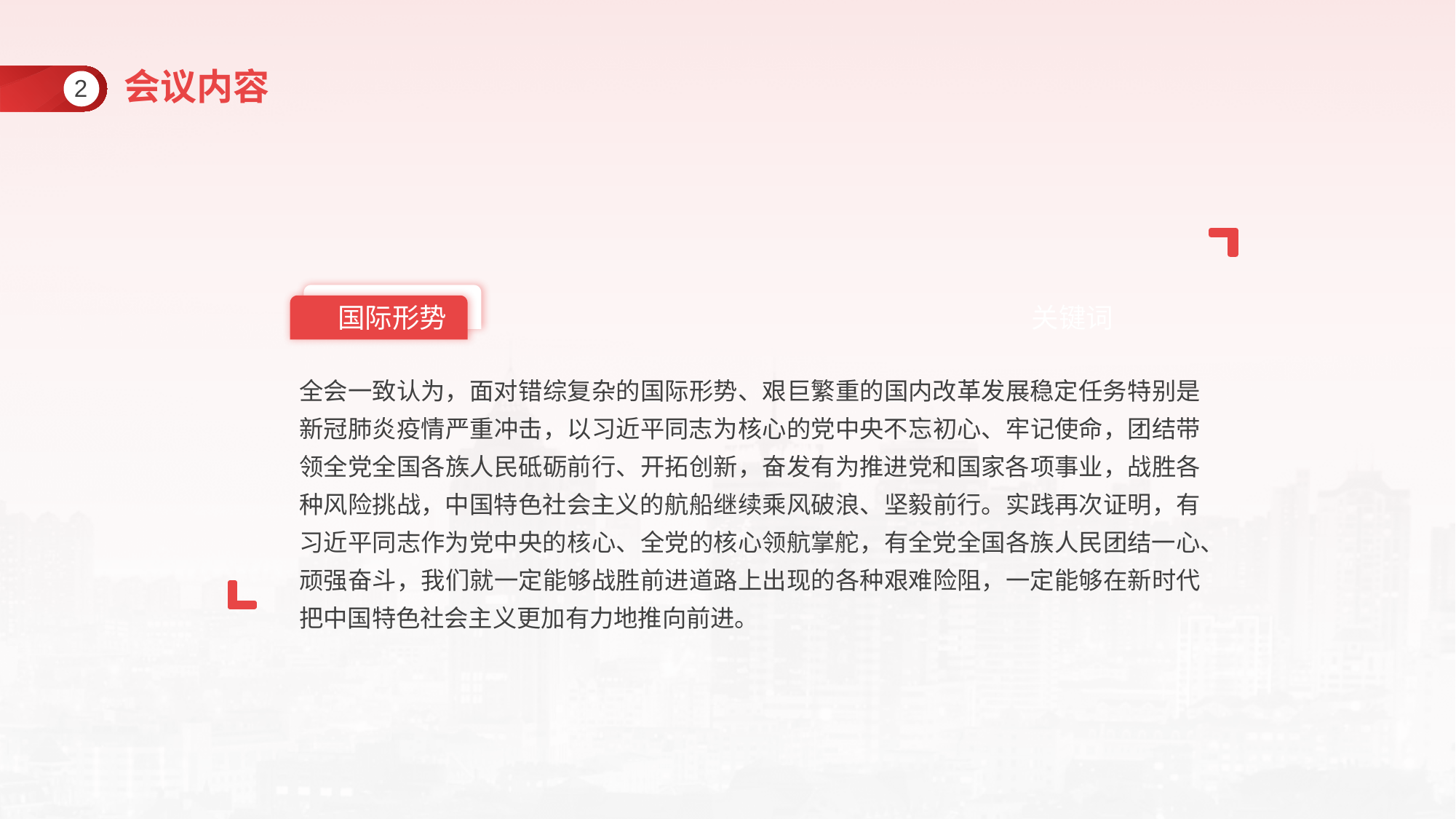

会议内容
2

国际形势
关键词

全会一致认为，面对错综复杂的国际形势、艰巨繁重的国内改革发展稳定任务特别是新冠肺炎疫情严重冲击，以习近平同志为核心的党中央不忘初心、牢记使命，团结带领全党全国各族人民砥砺前行、开拓创新，奋发有为推进党和国家各项事业，战胜各种风险挑战，中国特色社会主义的航船继续乘风破浪、坚毅前行。实践再次证明，有习近平同志作为党中央的核心、全党的核心领航掌舵，有全党全国各族人民团结一心、顽强奋斗，我们就一定能够战胜前进道路上出现的各种艰难险阻，一定能够在新时代把中国特色社会主义更加有力地推向前进。